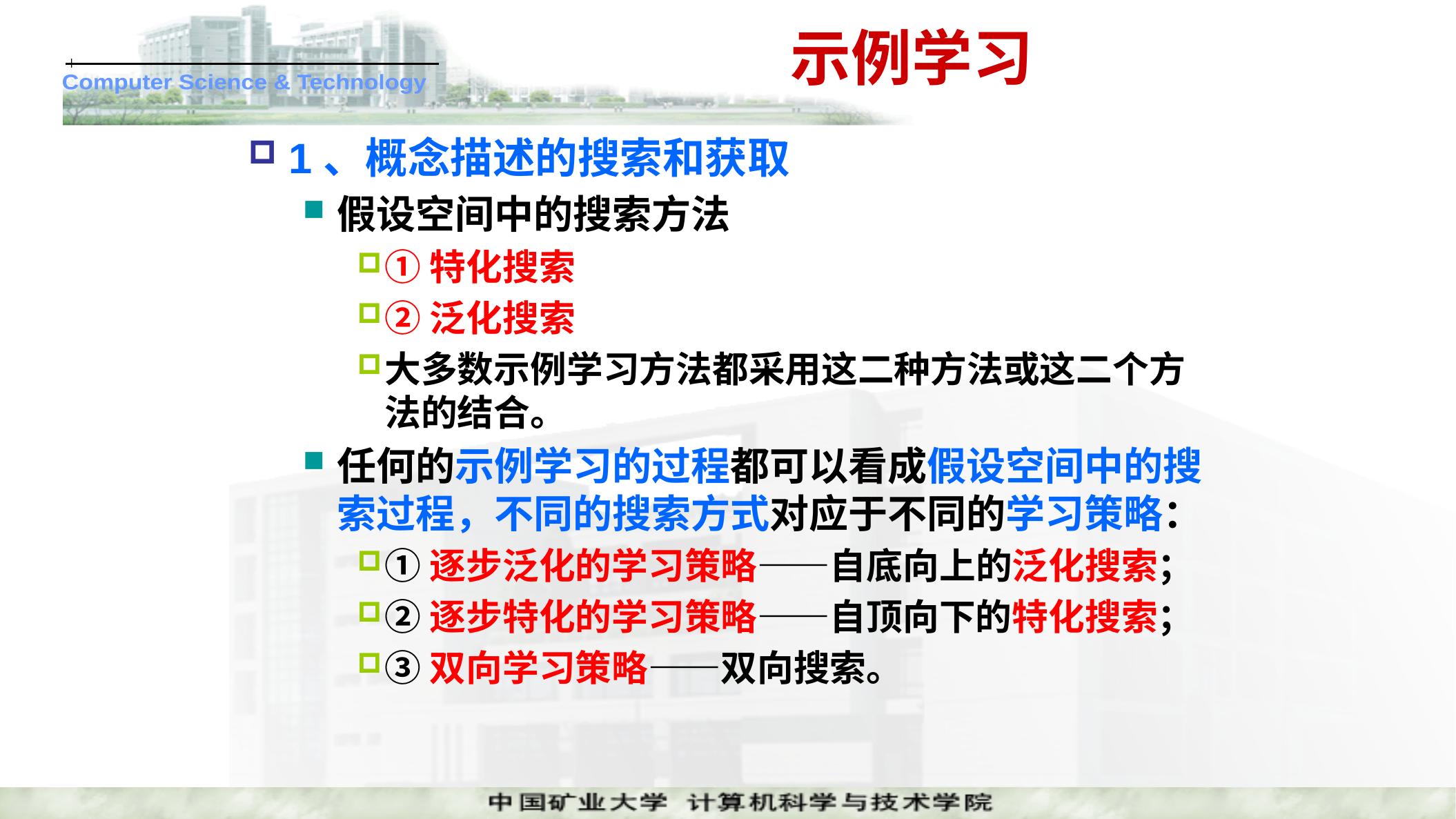

# 示例学习
1、概念描述的搜索和获取
假设空间中的搜索方法
①特化搜索
②泛化搜索
大多数示例学习方法都采用这二种方法或这二个方法的结合。
任何的示例学习的过程都可以看成假设空间中的搜索过程，不同的搜索方式对应于不同的学习策略：
①逐步泛化的学习策略——自底向上的泛化搜索；
②逐步特化的学习策略——自顶向下的特化搜索；
③双向学习策略——双向搜索。
57